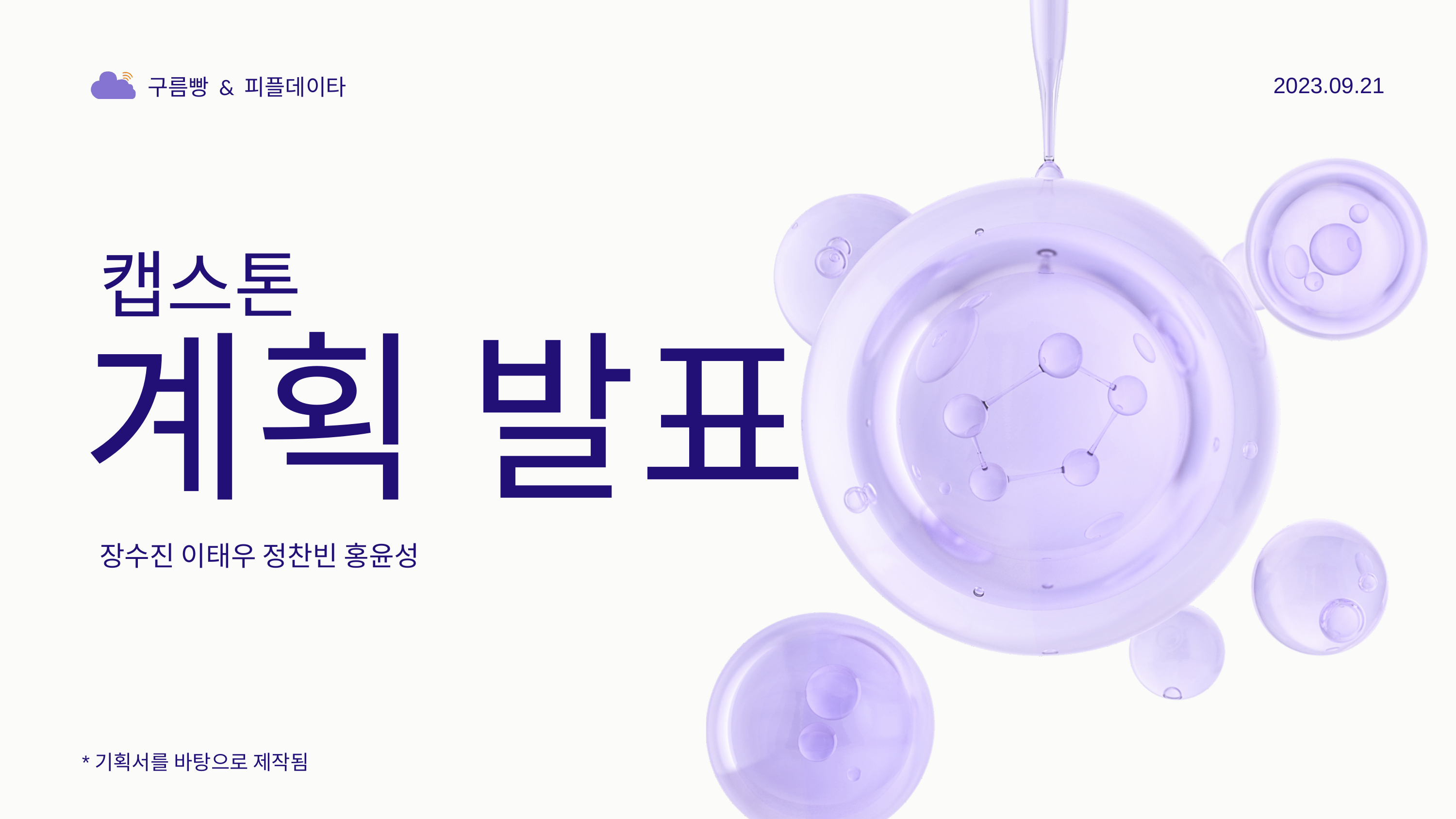

2023.09.21
구름빵 & 피플데이타
캡스톤
계획 발표
장수진 이태우 정찬빈 홍윤성
*기획서를 바탕으로 제작됨